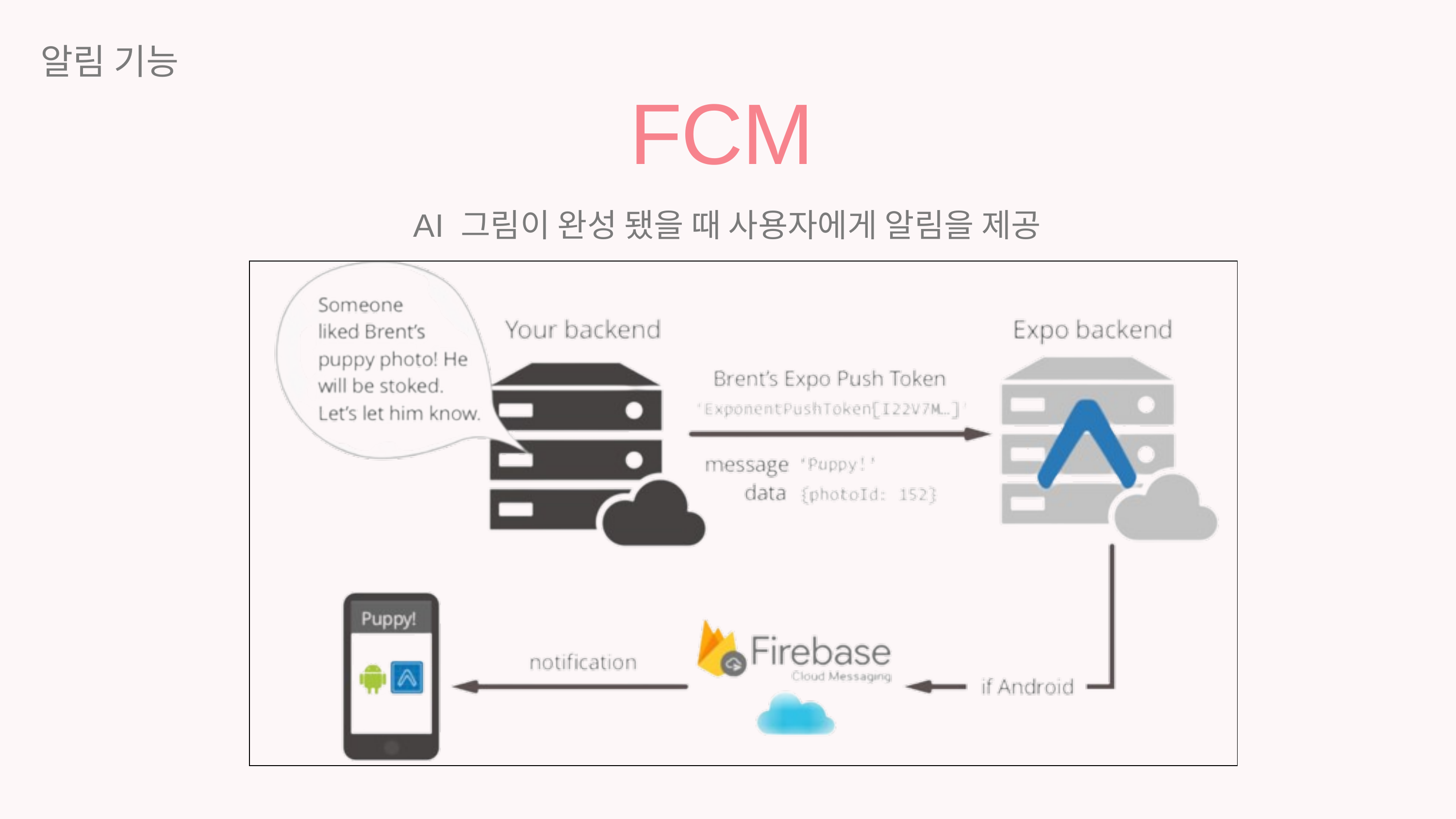

알림 기능
FCM
AI 그림이 완성 됐을 때 사용자에게 알림을 제공